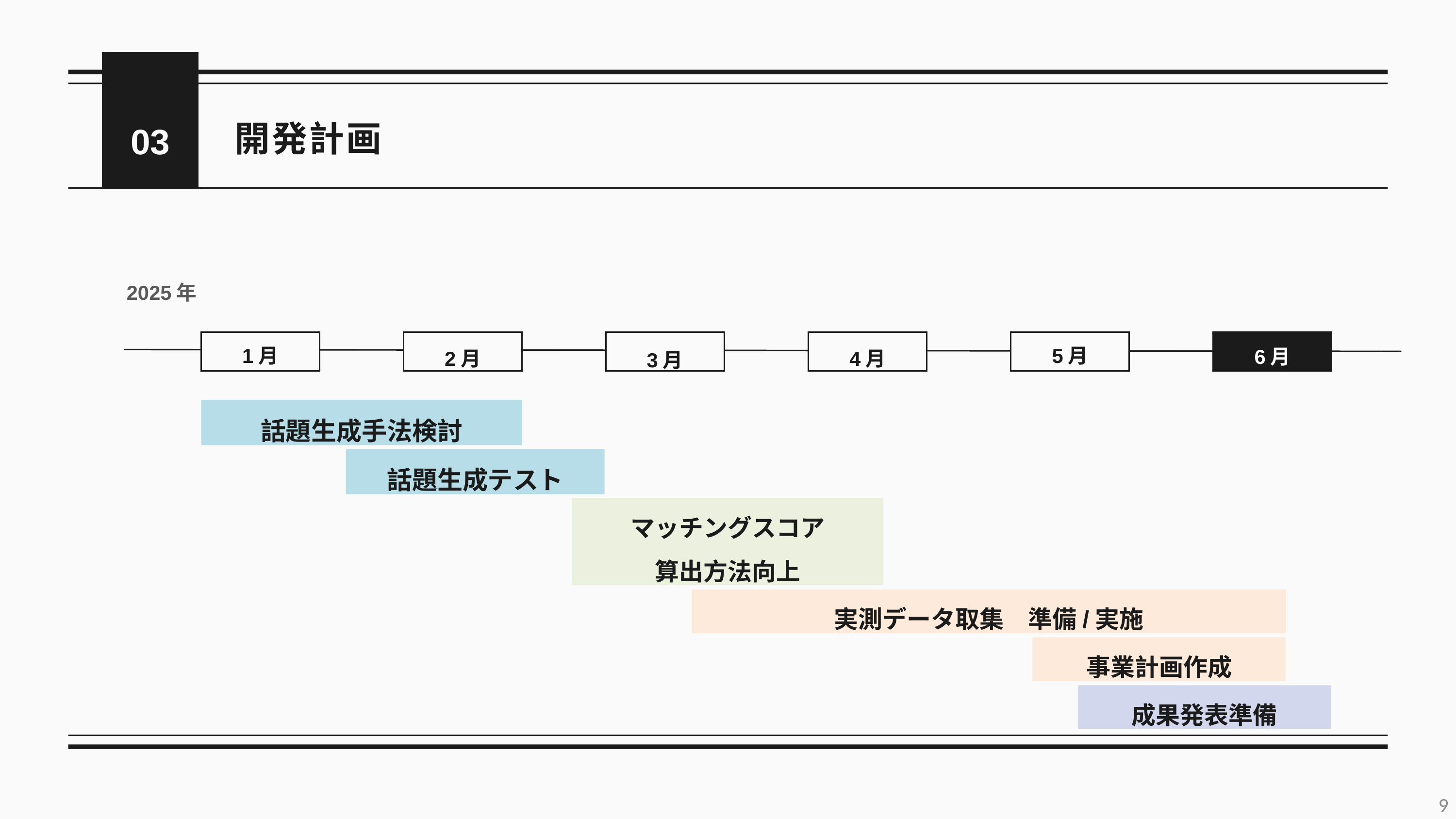

03
開発計画

2025年

5月
1月

6月
4月
2月
3月

話題生成手法検討
話題生成テスト
マッチングスコア
算出方法向上
実測データ取集　準備/実施
事業計画作成
成果発表準備

9